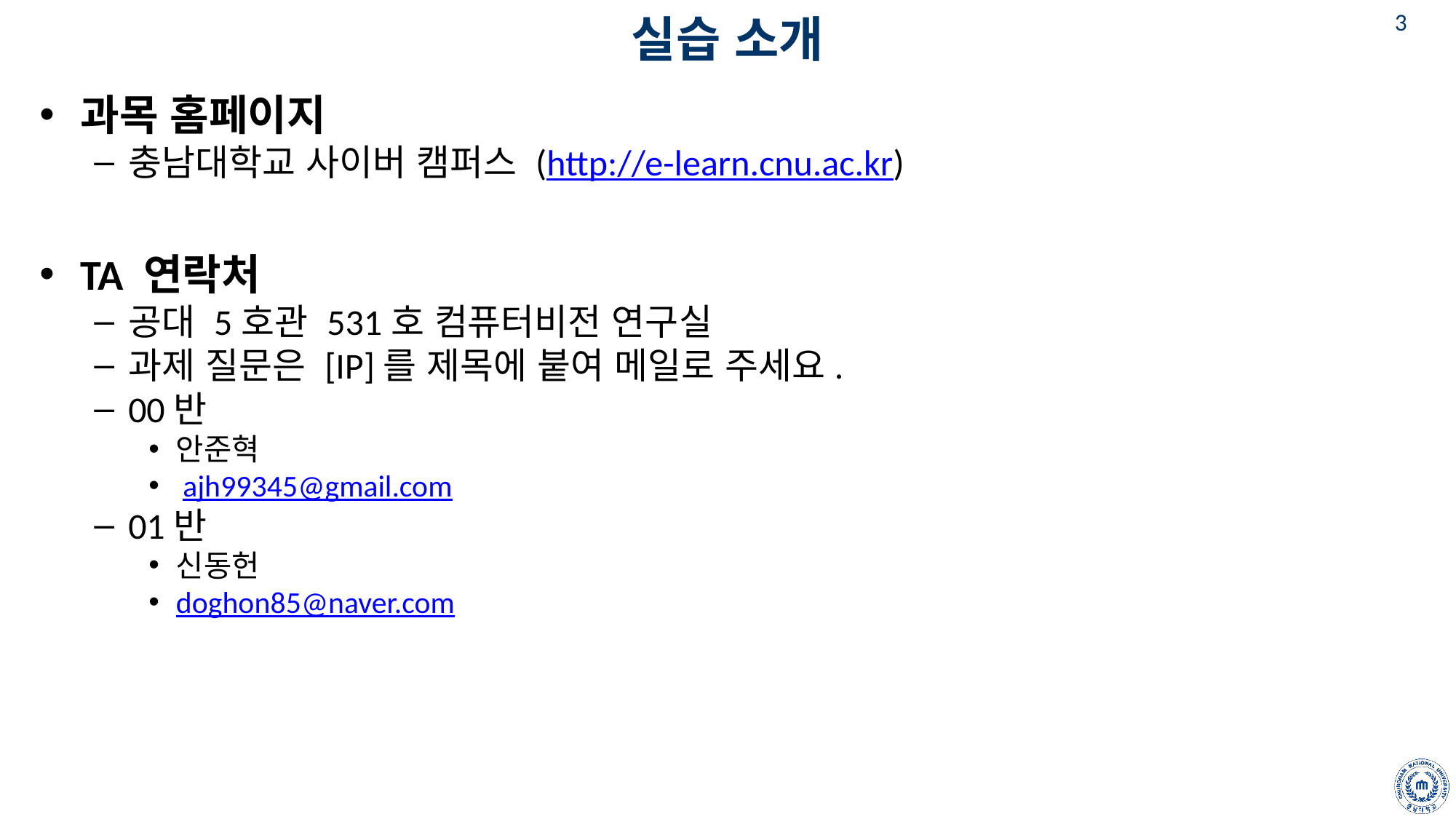

# 실습 소개
과목 홈페이지
충남대학교 사이버 캠퍼스 (http://e-learn.cnu.ac.kr)

TA 연락처
공대 5호관 531호 컴퓨터비전 연구실
과제 질문은 [IP]를 제목에 붙여 메일로 주세요.
00반
안준혁
 ajh99345@gmail.com
01반
신동헌
doghon85@naver.com